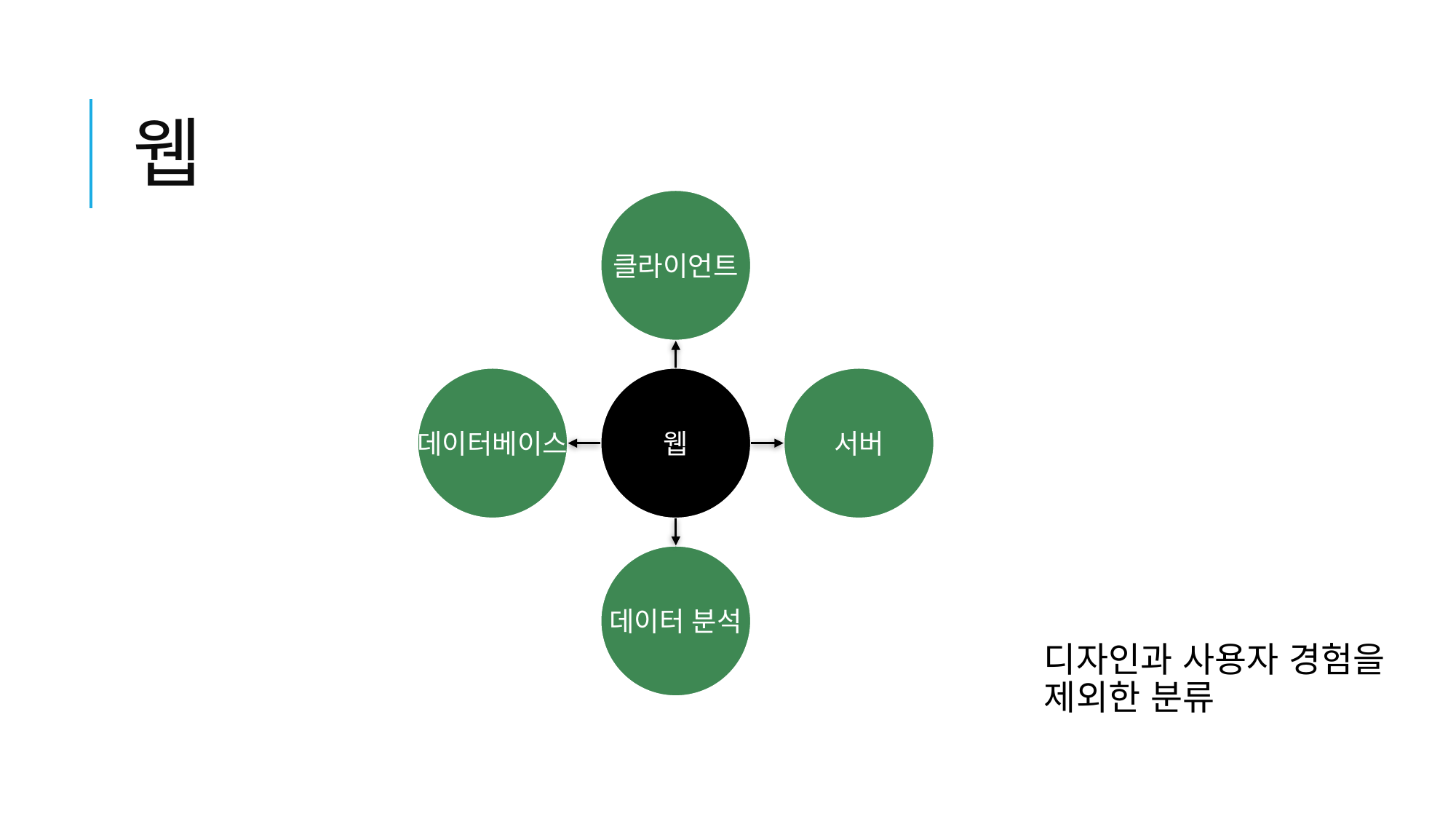

# 웹
클라이언트
데이터베이스
웹
서버
데이터 분석
디자인과 사용자 경험을 제외한 분류